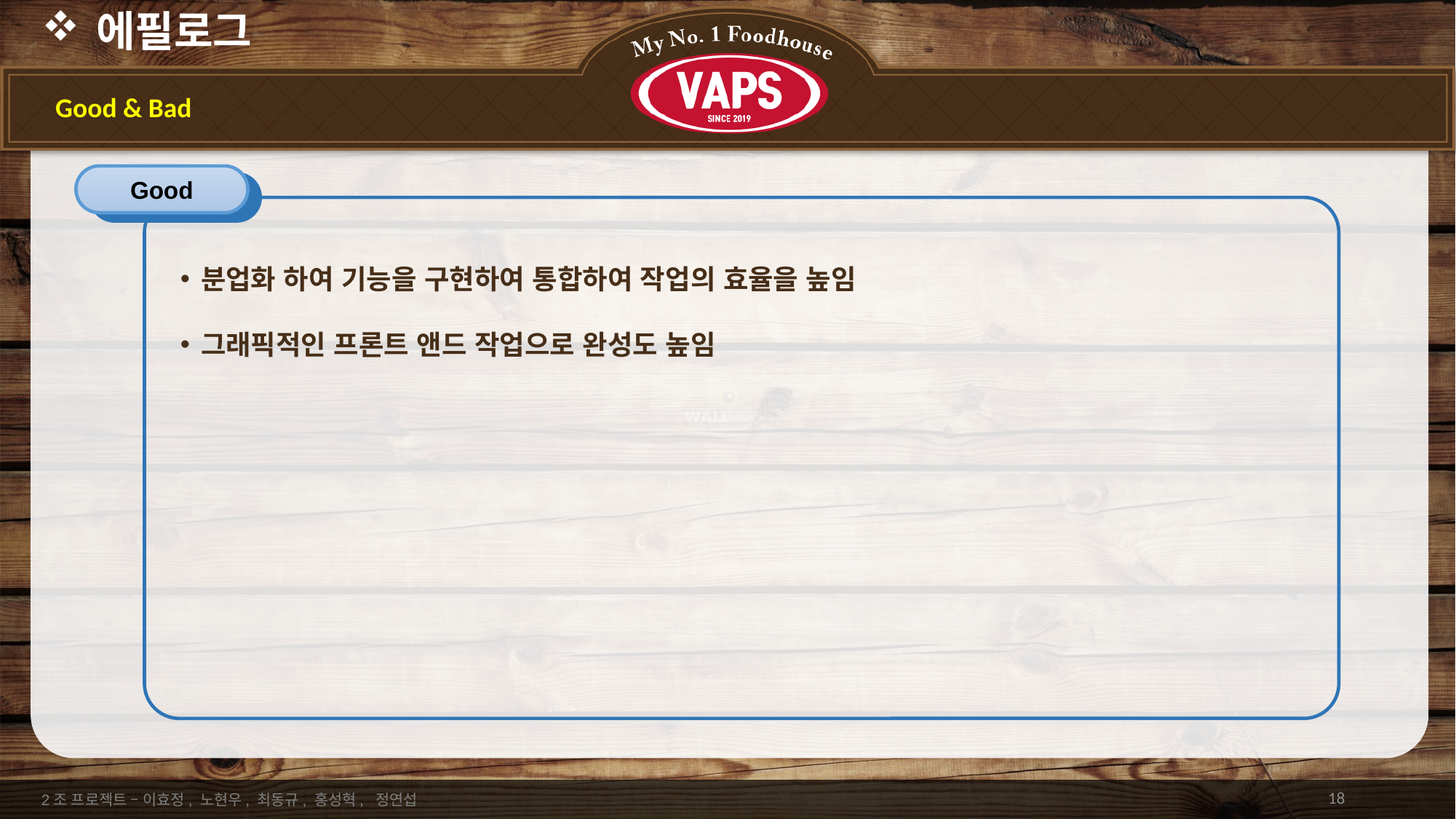

# 에필로그
Good & Bad
Good

분업화 하여 기능을 구현하여 통합하여 작업의 효율을 높임
그래픽적인 프론트 앤드 작업으로 완성도 높임

18